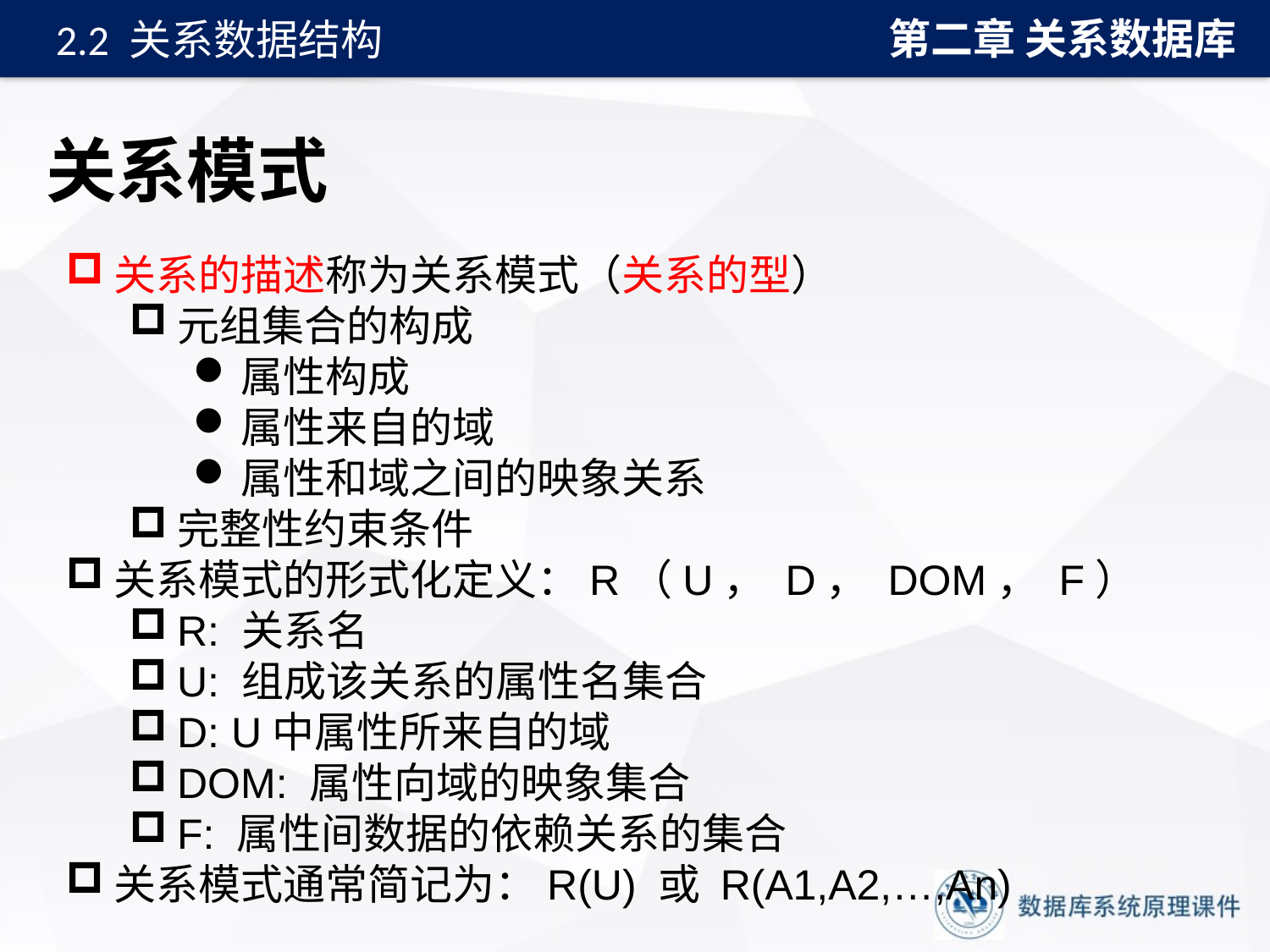

第二章 关系数据库
2.2 关系数据结构
# 关系模式
关系的描述称为关系模式（关系的型）
元组集合的构成
属性构成
属性来自的域
属性和域之间的映象关系
完整性约束条件
关系模式的形式化定义：R（U， D， DOM， F）
R: 关系名
U: 组成该关系的属性名集合
D: U中属性所来自的域
DOM: 属性向域的映象集合
F: 属性间数据的依赖关系的集合
关系模式通常简记为：R(U) 或 R(A1,A2,…,An)